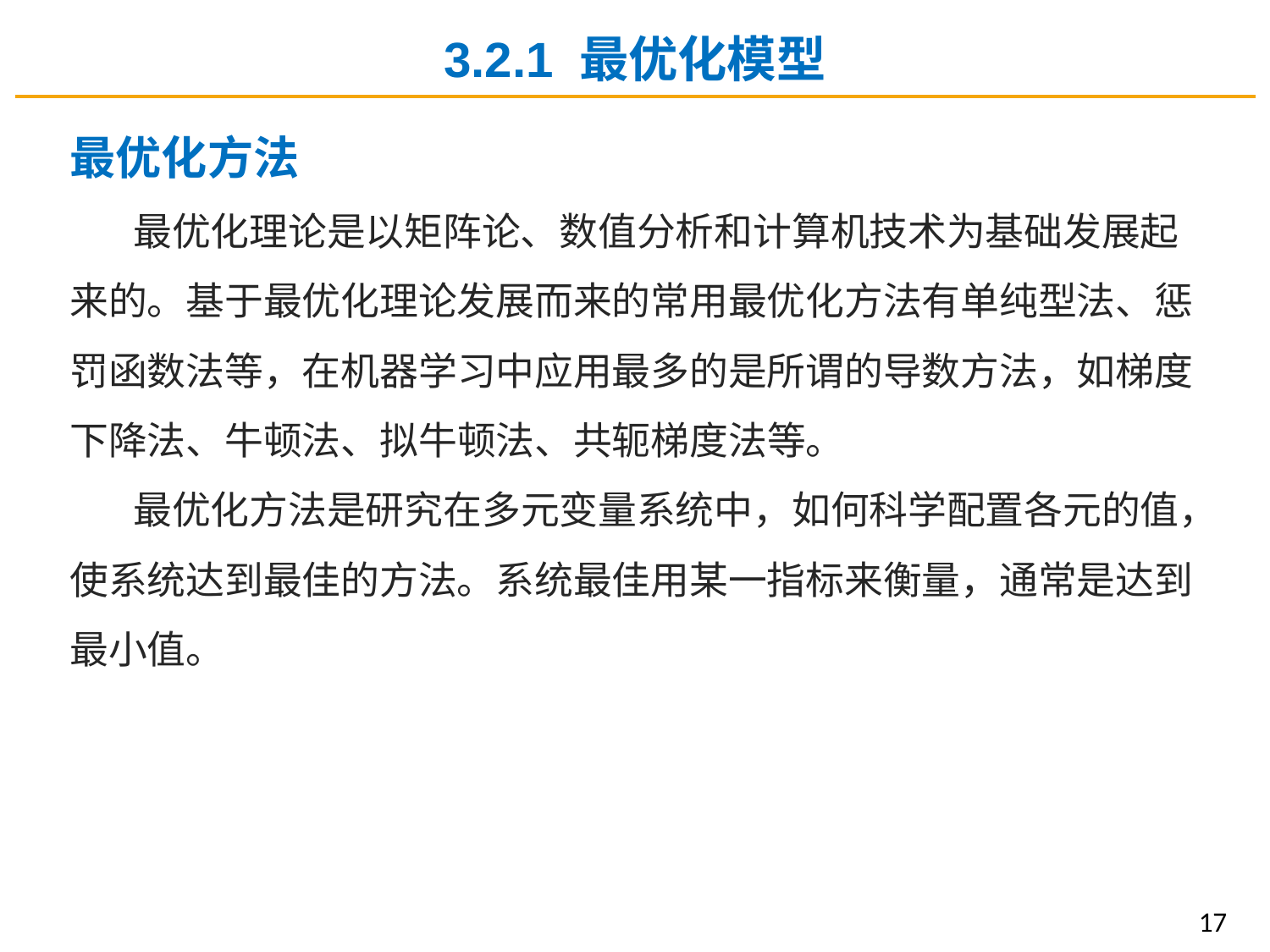

3.2.1 最优化模型
最优化方法
最优化理论是以矩阵论、数值分析和计算机技术为基础发展起来的。基于最优化理论发展而来的常用最优化方法有单纯型法、惩罚函数法等，在机器学习中应用最多的是所谓的导数方法，如梯度下降法、牛顿法、拟牛顿法、共轭梯度法等。
最优化方法是研究在多元变量系统中，如何科学配置各元的值，使系统达到最佳的方法。系统最佳用某一指标来衡量，通常是达到最小值。

17